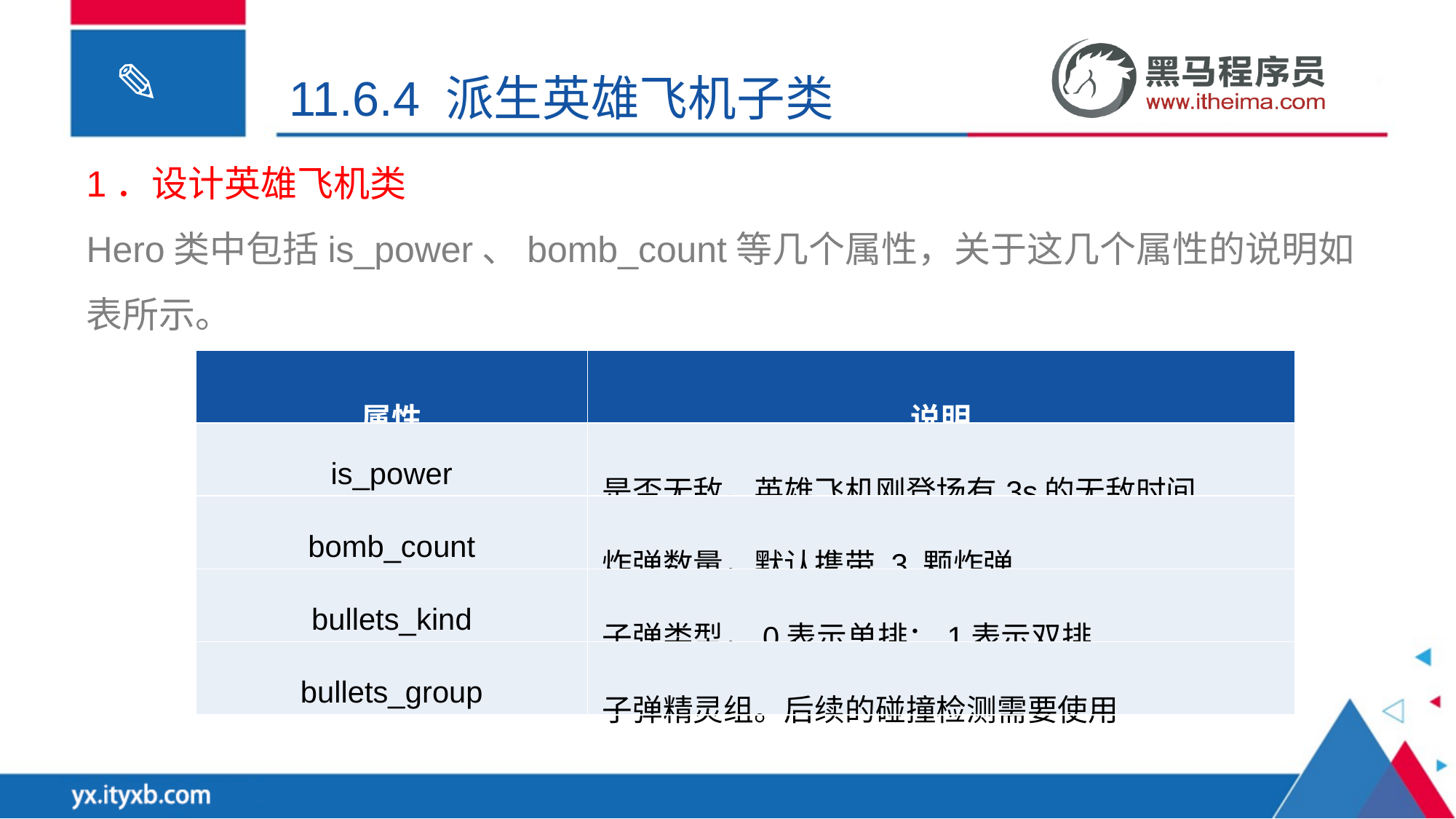

11.6.4 派生英雄飞机子类
1．设计英雄飞机类
Hero类中包括is_power、bomb_count等几个属性，关于这几个属性的说明如表所示。
| 属性 | 说明 |
| --- | --- |
| is\_power | 是否无敌。英雄飞机刚登场有3s的无敌时间 |
| bomb\_count | 炸弹数量，默认携带 3 颗炸弹 |
| bullets\_kind | 子弹类型，0表示单排；1表示双排 |
| bullets\_group | 子弹精灵组。后续的碰撞检测需要使用 |